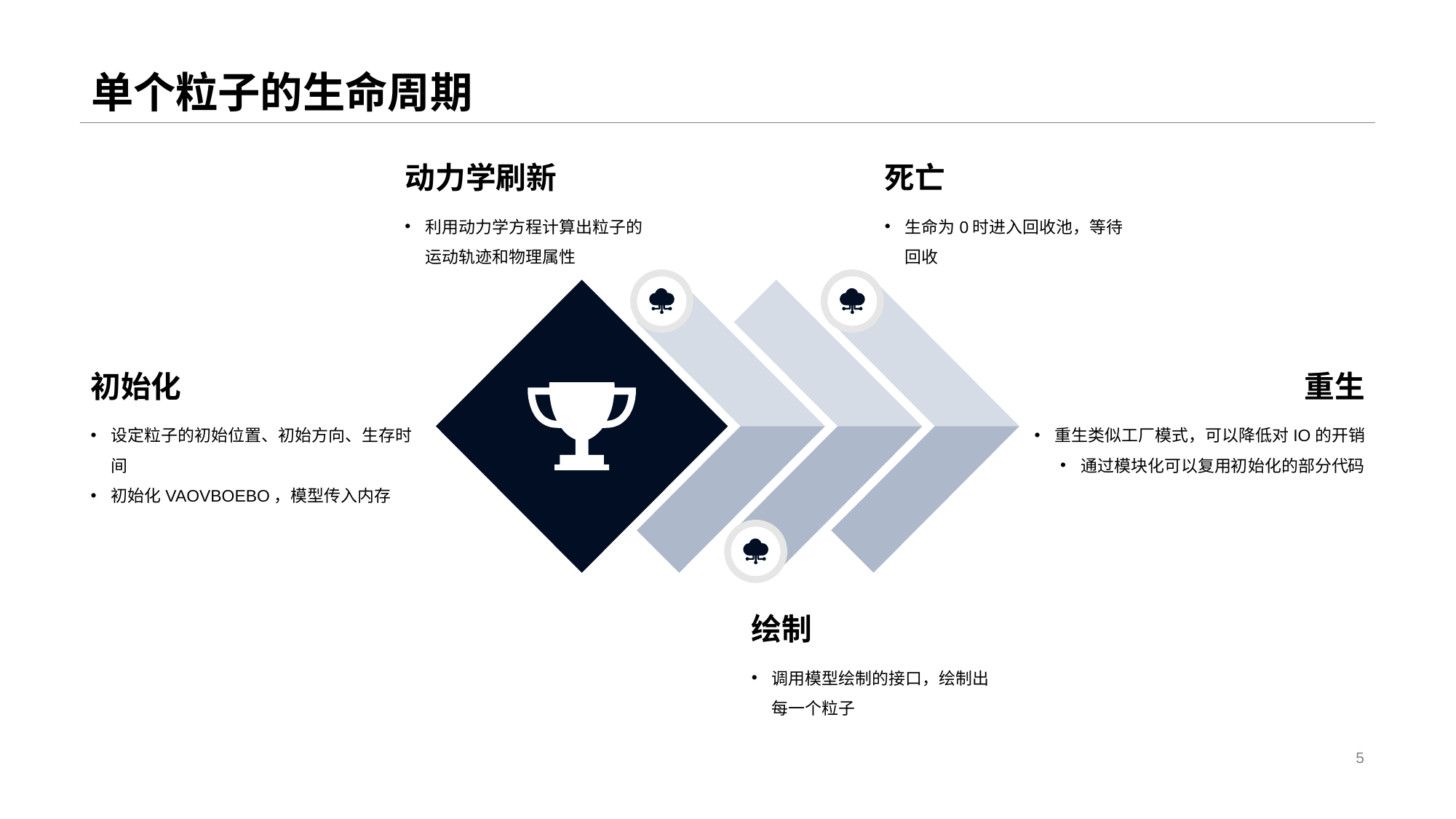

# 单个粒子的生命周期
动力学刷新
利用动力学方程计算出粒子的运动轨迹和物理属性
死亡
生命为0时进入回收池，等待回收

初始化
重生

设定粒子的初始位置、初始方向、生存时间
初始化VAOVBOEBO，模型传入内存
重生类似工厂模式，可以降低对IO的开销
通过模块化可以复用初始化的部分代码

绘制
调用模型绘制的接口，绘制出每一个粒子
5